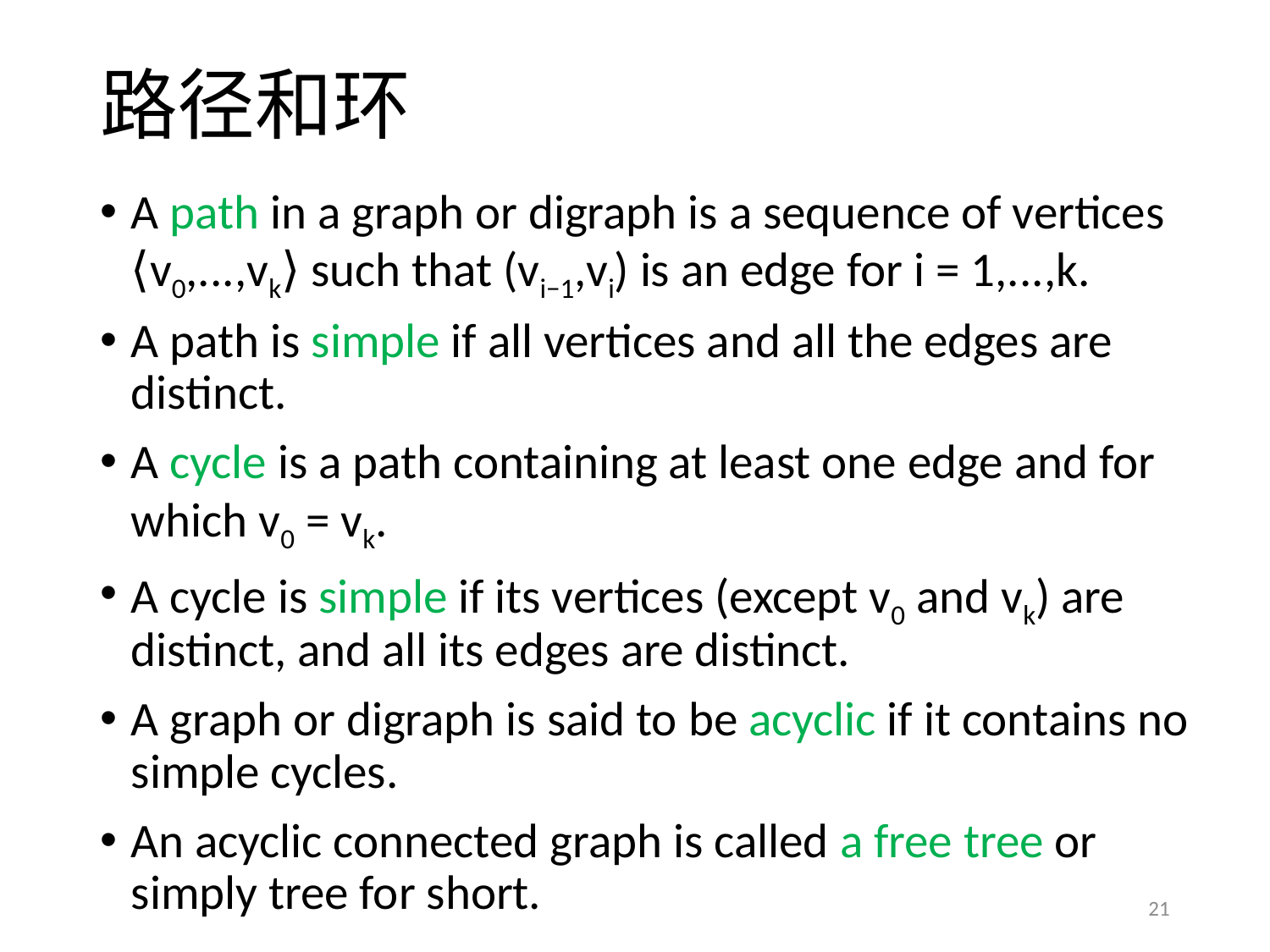

# 路径和环
A path in a graph or digraph is a sequence of vertices ⟨v0,...,vk⟩ such that (vi−1,vi) is an edge for i = 1,...,k.
A path is simple if all vertices and all the edges are distinct.
A cycle is a path containing at least one edge and for which v0 = vk.
A cycle is simple if its vertices (except v0 and vk) are distinct, and all its edges are distinct.
A graph or digraph is said to be acyclic if it contains no simple cycles.
An acyclic connected graph is called a free tree or simply tree for short.

21